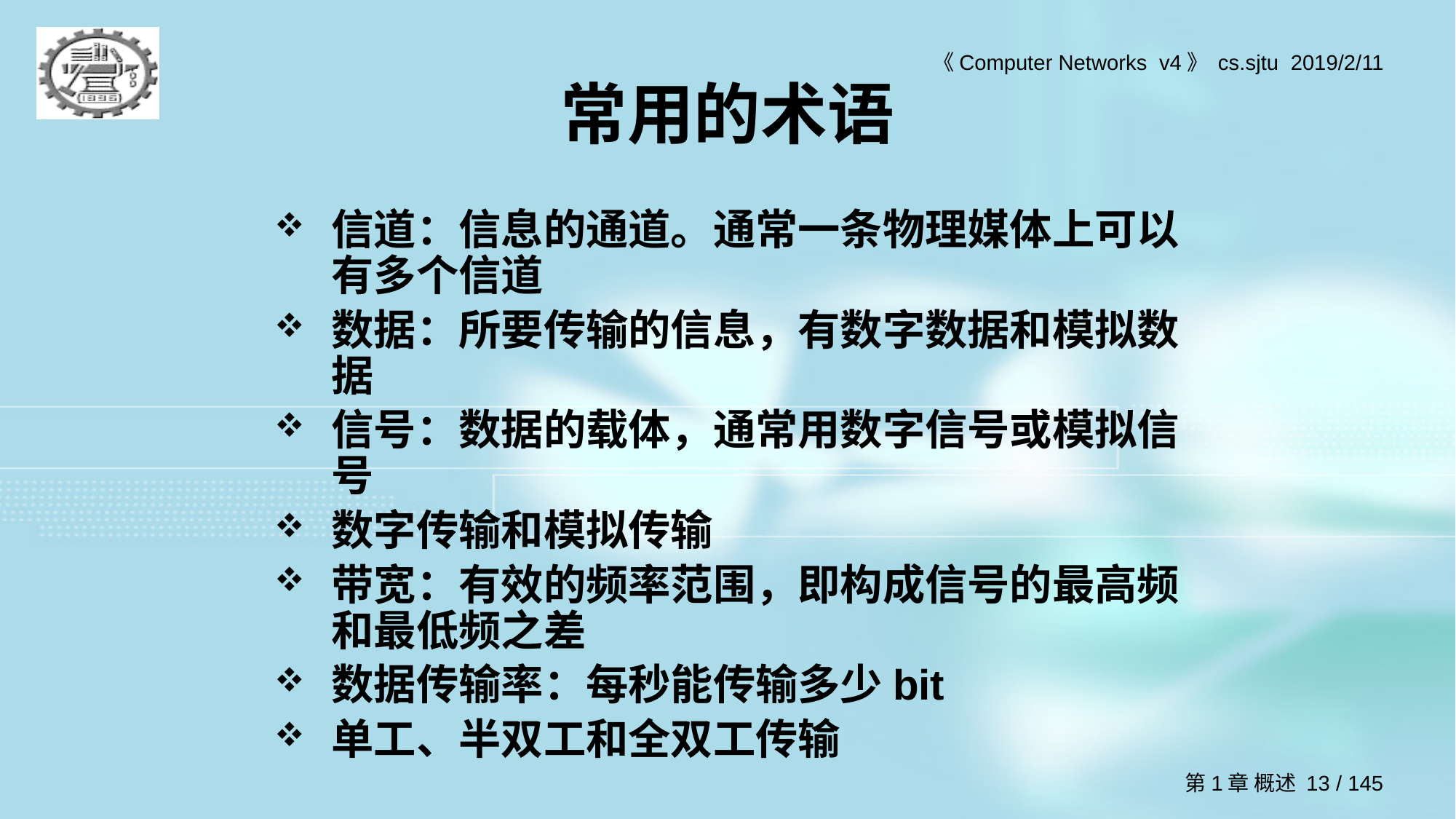

# 常用的术语
信道：信息的通道。通常一条物理媒体上可以有多个信道
数据：所要传输的信息，有数字数据和模拟数据
信号：数据的载体，通常用数字信号或模拟信号
数字传输和模拟传输
带宽：有效的频率范围，即构成信号的最高频和最低频之差
数据传输率：每秒能传输多少bit
单工、半双工和全双工传输